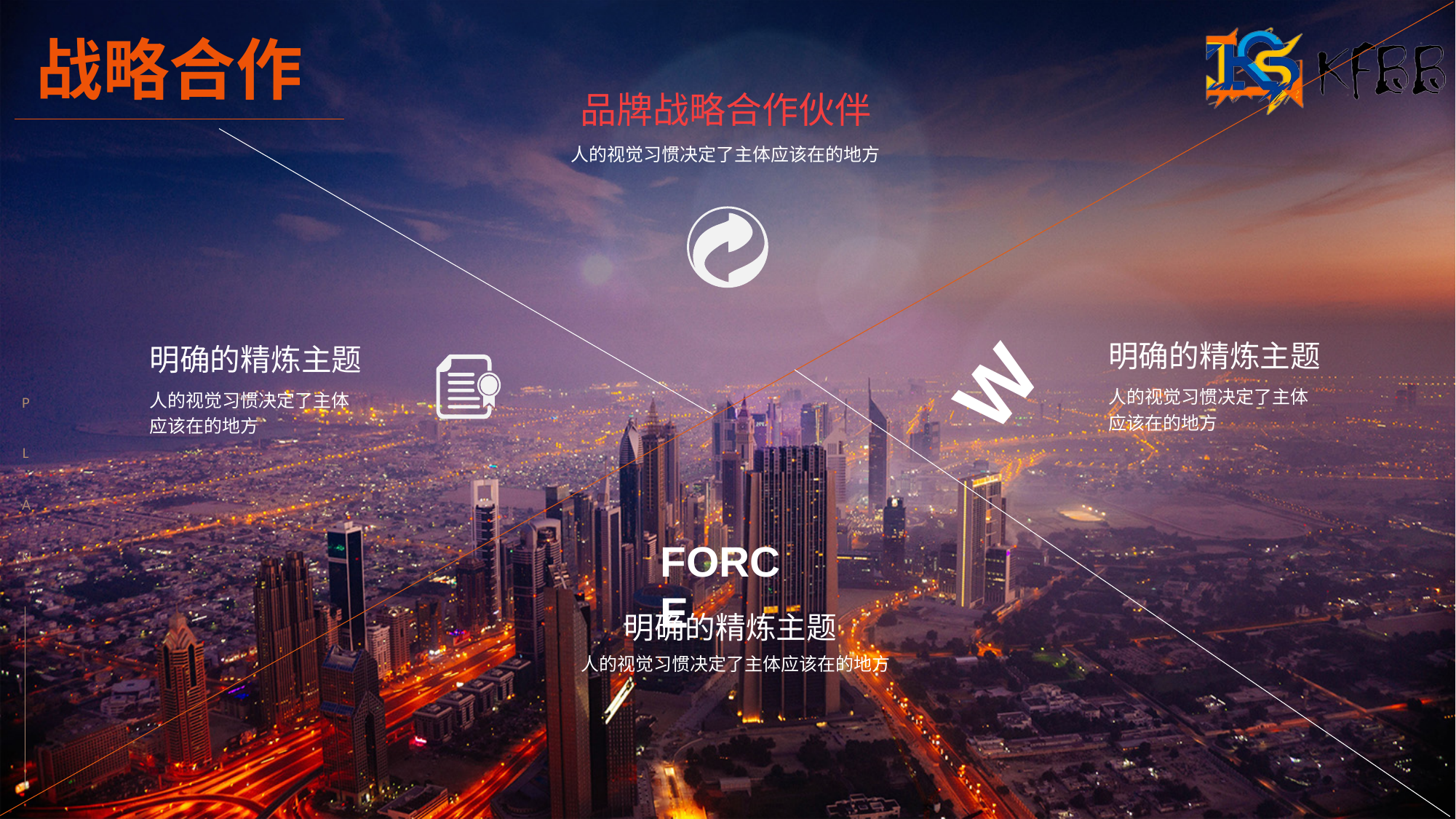

战略合作
品牌战略合作伙伴
人的视觉习惯决定了主体应该在的地方

W
明确的精炼主题
人的视觉习惯决定了主体
应该在的地方
明确的精炼主题
人的视觉习惯决定了主体
应该在的地方

P
 L
A
N
FORCE
明确的精炼主题
人的视觉习惯决定了主体应该在的地方